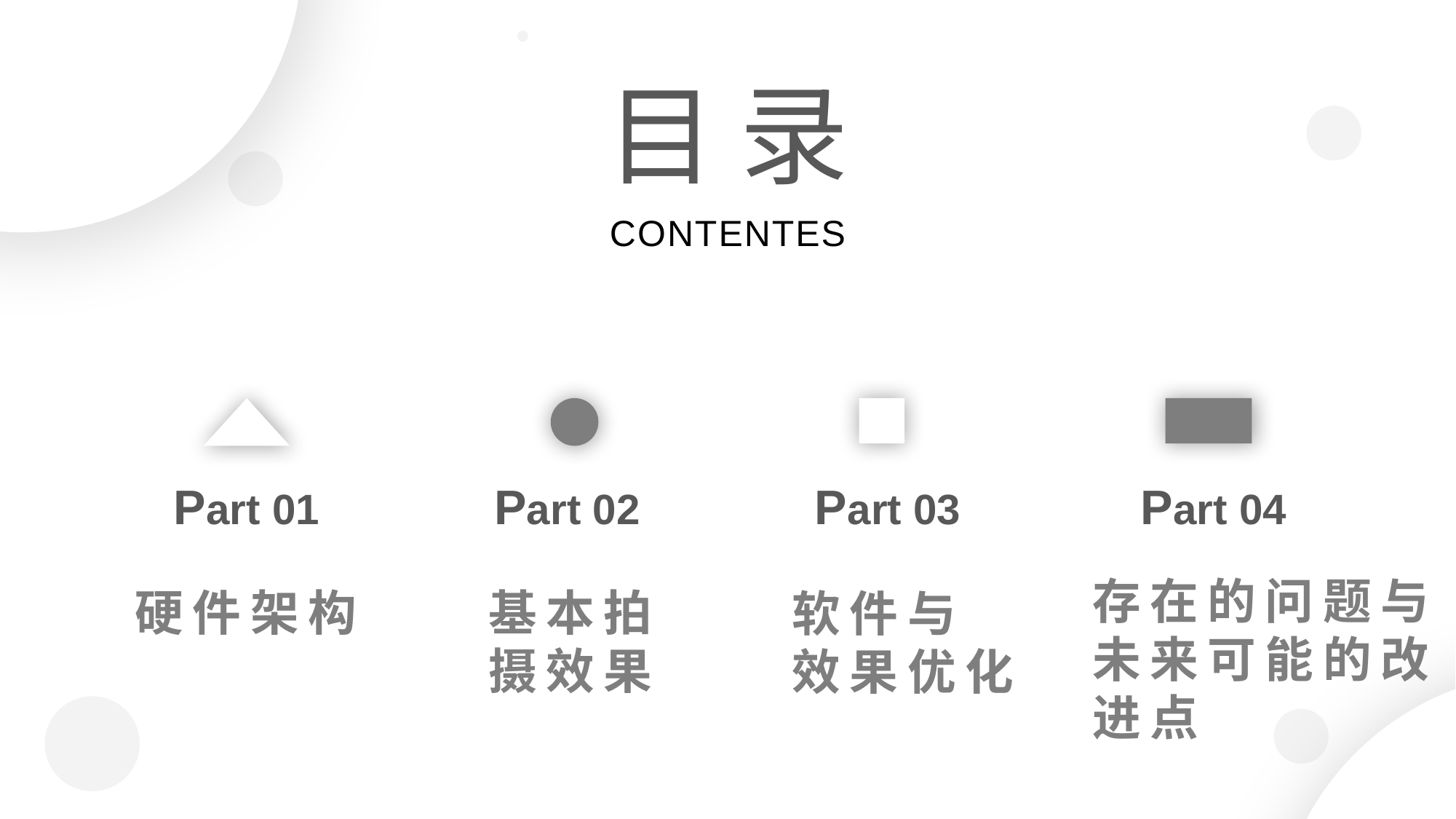

目 录

CONTENTES

Part 01
硬件架构

Part 02
基本拍摄效果

Part 03
软件与
效果优化

Part 04
存在的问题与
未来可能的改进点